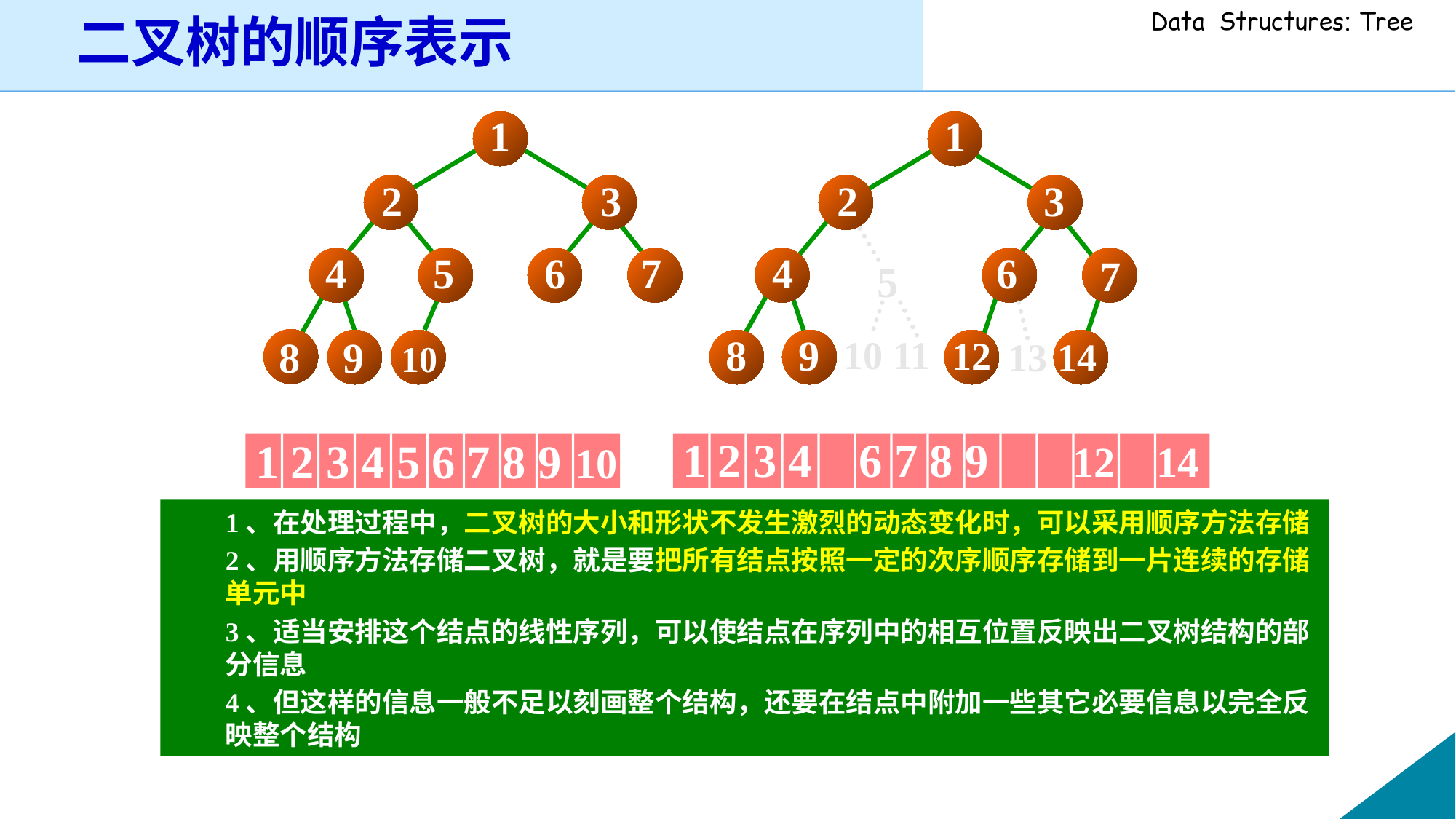

二叉树的顺序表示
1
1

2
3
2
3

4
5
6
7
4
6
7

5

8
9
10 11
8
9
12
13
14

10
1 2 3 4    6 7 8 9       12   14

1 2 3 4 5 6 7 8 9  10

完全二叉树           一般二叉树
的顺序表示           的顺序表示
1、在处理过程中，二叉树的大小和形状不发生激烈的动态变化时，可以采用顺序方法存储
2、用顺序方法存储二叉树，就是要把所有结点按照一定的次序顺序存储到一片连续的存储单元中
3、适当安排这个结点的线性序列，可以使结点在序列中的相互位置反映出二叉树结构的部分信息
4、但这样的信息一般不足以刻画整个结构，还要在结点中附加一些其它必要信息以完全反映整个结构